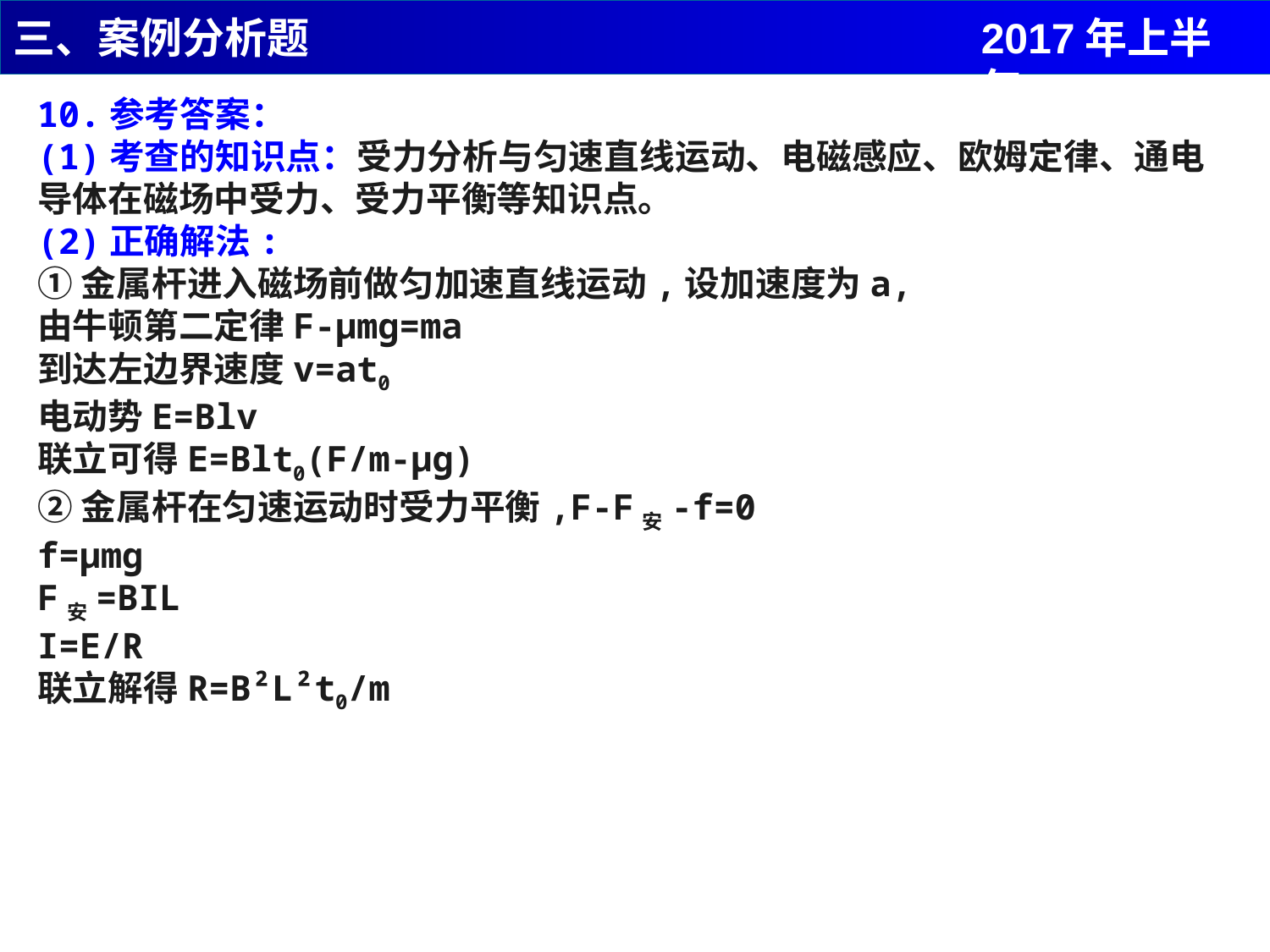

三、案例分析题
2017年上半年
10.参考答案：
(1)考查的知识点：受力分析与匀速直线运动、电磁感应、欧姆定律、通电导体在磁场中受力、受力平衡等知识点。
(2)正确解法:
①金属杆进入磁场前做匀加速直线运动,设加速度为a,
由牛顿第二定律F-μmg=ma
到达左边界速度v=at0
电动势E=Blv
联立可得E=Blt0(F/m-μg)
②金属杆在匀速运动时受力平衡,F-F安-f=0
f=μmg
F安=BIL
I=E/R
联立解得R=B²L²t0/m